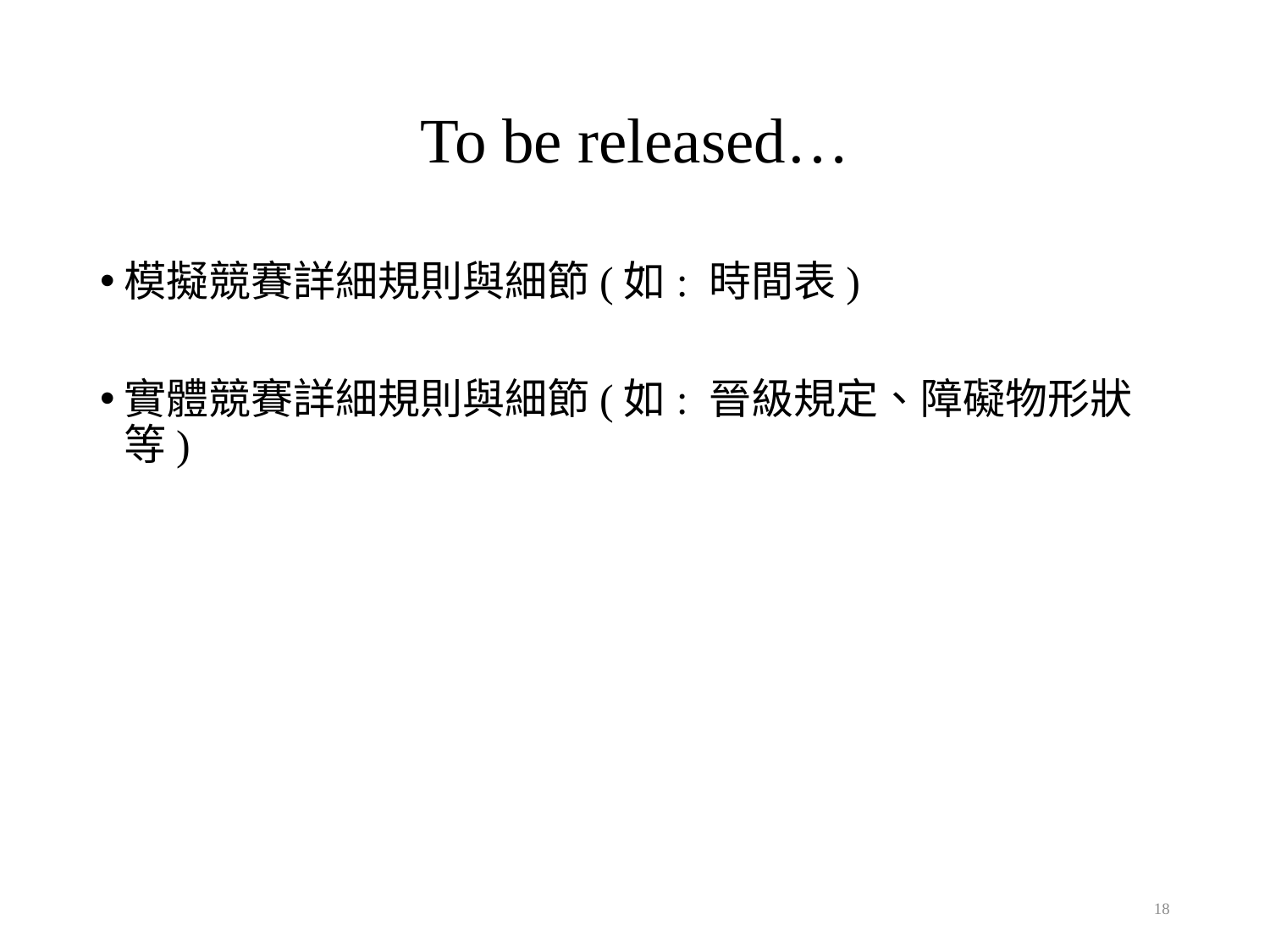

# To be released…
模擬競賽詳細規則與細節(如: 時間表)

實體競賽詳細規則與細節(如: 晉級規定、障礙物形狀等)
18